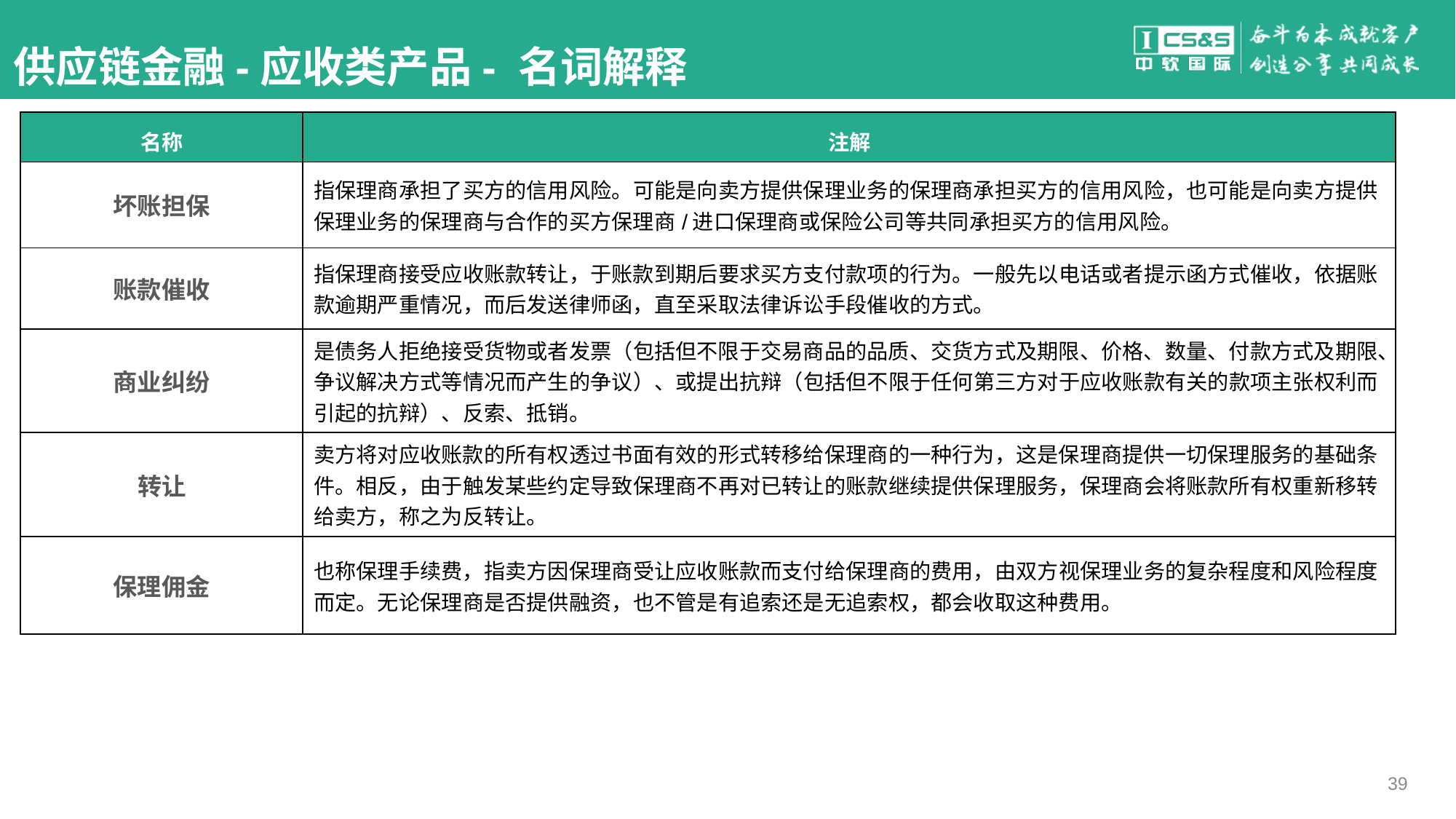

# 供应链金融-应收类产品- 名词解释
| 名称 | 注解 |
| --- | --- |
| 坏账担保 | 指保理商承担了买方的信用风险。可能是向卖方提供保理业务的保理商承担买方的信用风险，也可能是向卖方提供保理业务的保理商与合作的买方保理商/进口保理商或保险公司等共同承担买方的信用风险。 |
| 账款催收 | 指保理商接受应收账款转让，于账款到期后要求买方支付款项的行为。一般先以电话或者提示函方式催收，依据账款逾期严重情况，而后发送律师函，直至采取法律诉讼手段催收的方式。 |
| 商业纠纷 | 是债务人拒绝接受货物或者发票（包括但不限于交易商品的品质、交货方式及期限、价格、数量、付款方式及期限、争议解决方式等情况而产生的争议）、或提出抗辩（包括但不限于任何第三方对于应收账款有关的款项主张权利而引起的抗辩）、反索、抵销。 |
| 转让 | 卖方将对应收账款的所有权透过书面有效的形式转移给保理商的一种行为，这是保理商提供一切保理服务的基础条件。相反，由于触发某些约定导致保理商不再对已转让的账款继续提供保理服务，保理商会将账款所有权重新移转给卖方，称之为反转让。 |
| 保理佣金 | 也称保理手续费，指卖方因保理商受让应收账款而支付给保理商的费用，由双方视保理业务的复杂程度和风险程度而定。无论保理商是否提供融资，也不管是有追索还是无追索权，都会收取这种费用。 |

39